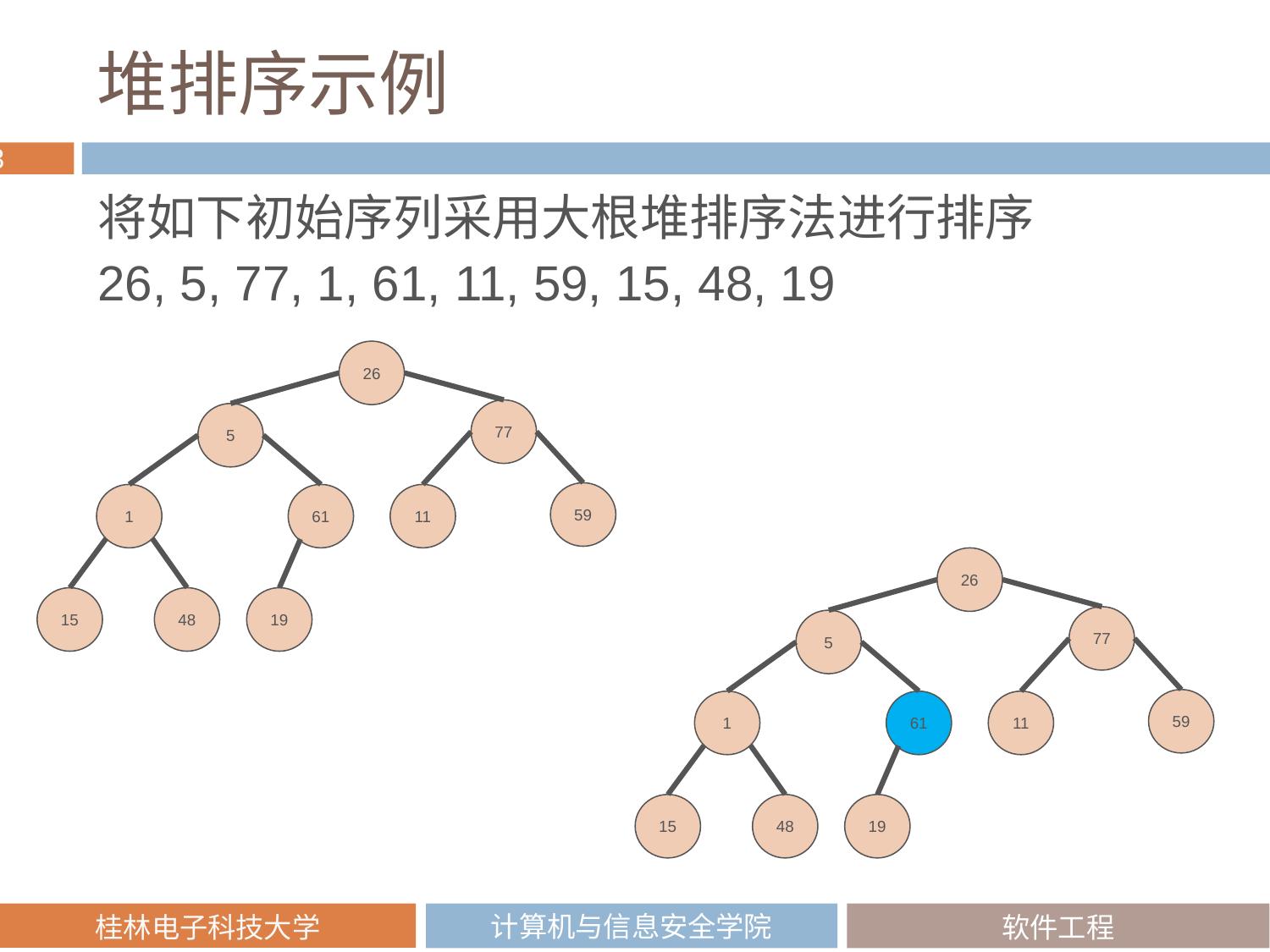

# 堆排序示例
将如下初始序列采用大根堆排序法进行排序
26, 5, 77, 1, 61, 11, 59, 15, 48, 19
26
77
5
59
1
11
61
48
15
19
26
77
5
59
1
11
61
48
15
19